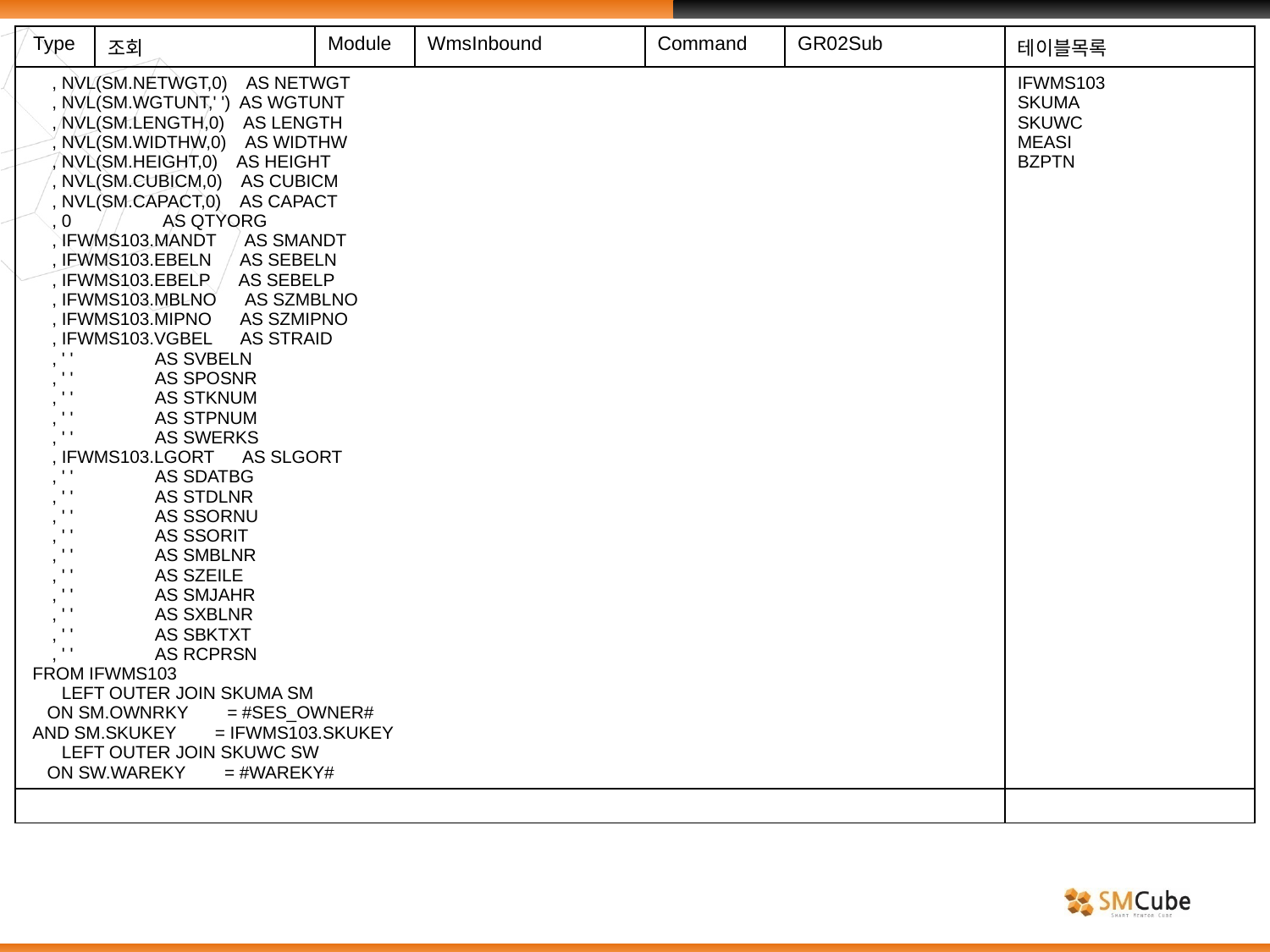

| Type | 조회 | Module | WmsInbound | Command | GR02Sub | 테이블목록 |
| --- | --- | --- | --- | --- | --- | --- |
| , NVL(SM.NETWGT,0) AS NETWGT , NVL(SM.WGTUNT,' ') AS WGTUNT , NVL(SM.LENGTH,0) AS LENGTH , NVL(SM.WIDTHW,0) AS WIDTHW , NVL(SM.HEIGHT,0) AS HEIGHT , NVL(SM.CUBICM,0) AS CUBICM , NVL(SM.CAPACT,0) AS CAPACT , 0 AS QTYORG , IFWMS103.MANDT AS SMANDT , IFWMS103.EBELN AS SEBELN , IFWMS103.EBELP AS SEBELP , IFWMS103.MBLNO AS SZMBLNO , IFWMS103.MIPNO AS SZMIPNO , IFWMS103.VGBEL AS STRAID , ' ' AS SVBELN , ' ' AS SPOSNR , ' ' AS STKNUM , ' ' AS STPNUM , ' ' AS SWERKS , IFWMS103.LGORT AS SLGORT , ' ' AS SDATBG , ' ' AS STDLNR , ' ' AS SSORNU , ' ' AS SSORIT , ' ' AS SMBLNR , ' ' AS SZEILE , ' ' AS SMJAHR , ' ' AS SXBLNR , ' ' AS SBKTXT , ' ' AS RCPRSN FROM IFWMS103 LEFT OUTER JOIN SKUMA SM ON SM.OWNRKY = #SES\_OWNER# AND SM.SKUKEY = IFWMS103.SKUKEY LEFT OUTER JOIN SKUWC SW ON SW.WAREKY = #WAREKY# |  |  |  |  |  | IFWMS103 SKUMA SKUWC MEASI BZPTN |
|  |  |  |  |  |  |  |